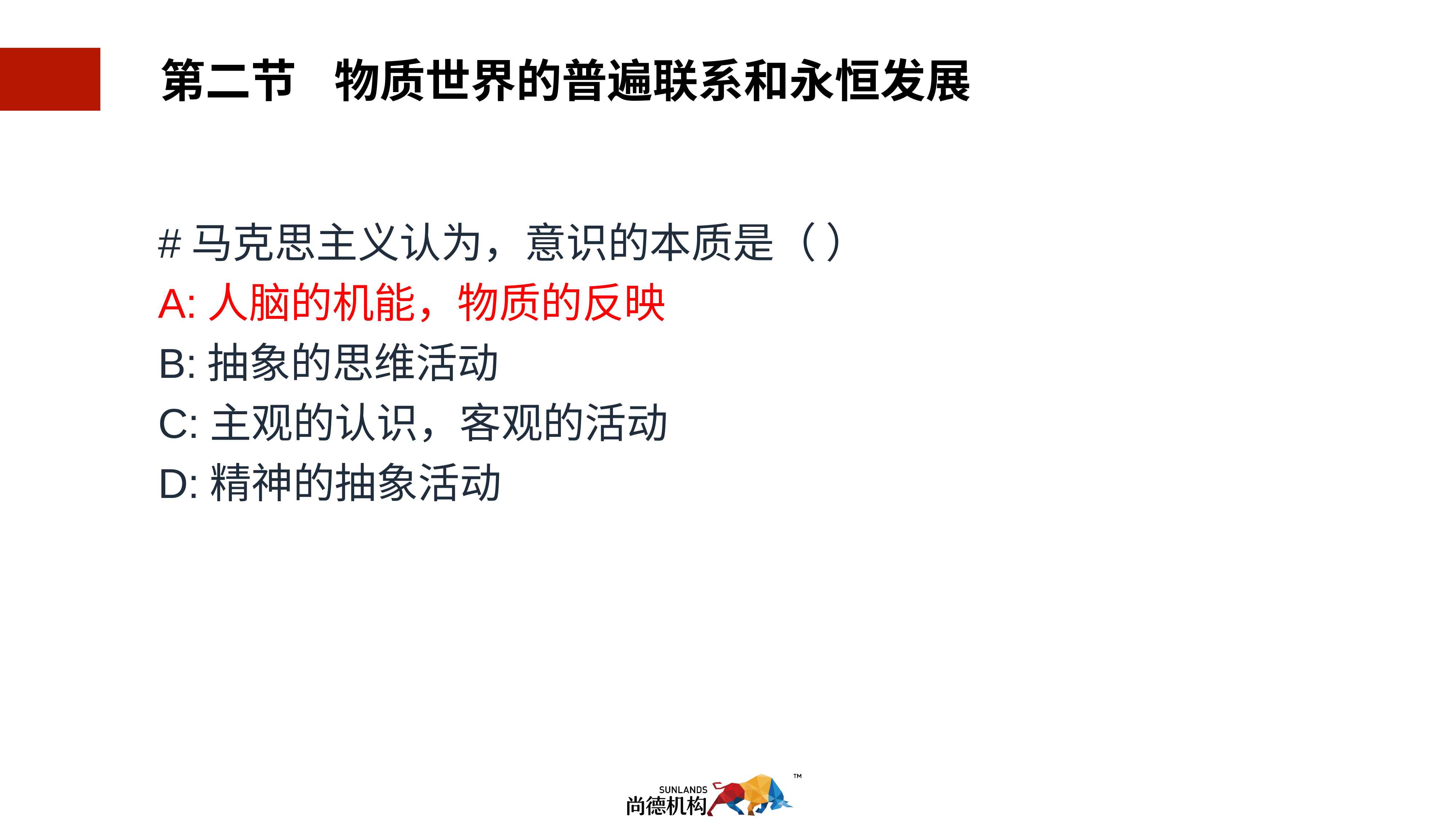

#马克思主义认为，意识的本质是（ ）
A:人脑的机能，物质的反映
B:抽象的思维活动
C:主观的认识，客观的活动
D:精神的抽象活动